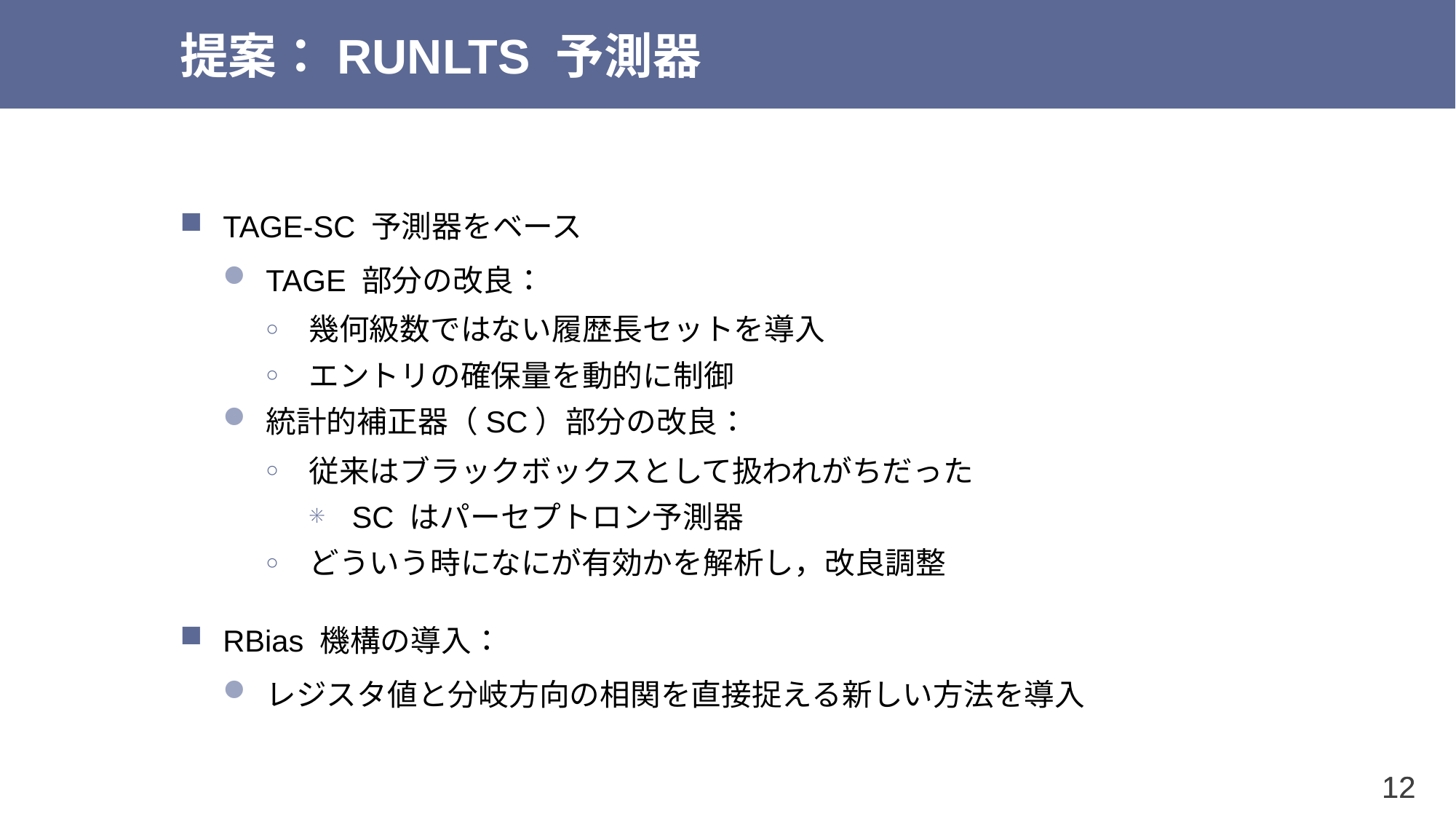

# 提案：RUNLTS 予測器
TAGE-SC 予測器をベース
TAGE 部分の改良：
幾何級数ではない履歴長セットを導入
エントリの確保量を動的に制御
統計的補正器（SC）部分の改良：
従来はブラックボックスとして扱われがちだった
SC はパーセプトロン予測器
どういう時になにが有効かを解析し，改良調整
RBias 機構の導入：
レジスタ値と分岐方向の相関を直接捉える新しい方法を導入